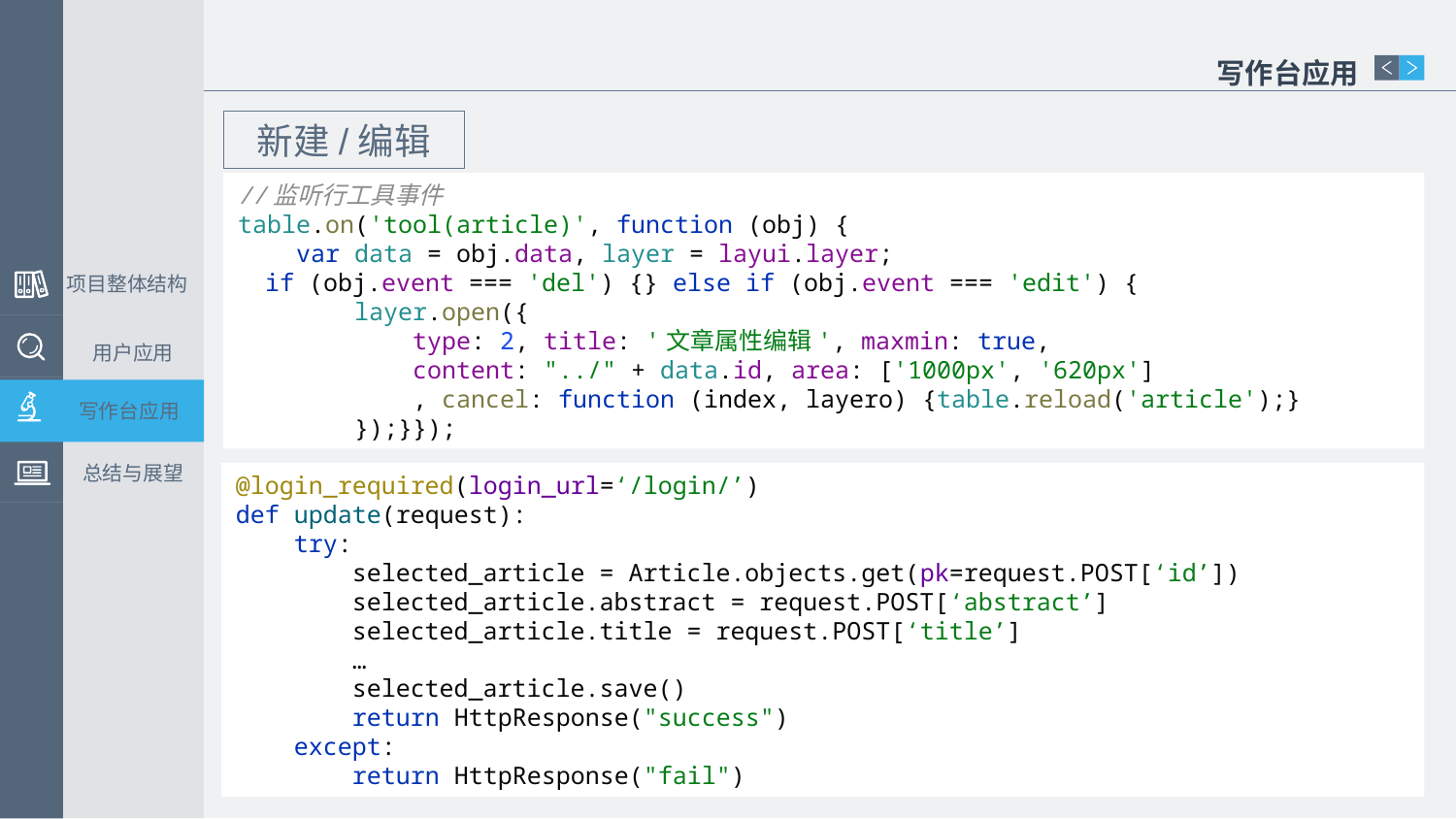

写作台应用

新建/编辑
//监听行工具事件
table.on('tool(article)', function (obj) {
    var data = obj.data, layer = layui.layer;
    if (obj.event === 'del') {} else if (obj.event === 'edit') {
        layer.open({
            type: 2, title: '文章属性编辑', maxmin: true,
            content: "../" + data.id, area: ['1000px', '620px']
            , cancel: function (index, layero) {table.reload('article');}
        });}});
项目整体结构

用户应用

写作台应用

总结与展望

@login_required(login_url=‘/login/’)
def update(request):
    try:
        selected_article = Article.objects.get(pk=request.POST[‘id’])
        selected_article.abstract = request.POST[‘abstract’]
        selected_article.title = request.POST[‘title’]
        …
        selected_article.save()
        return HttpResponse("success")
    except:
        return HttpResponse("fail")